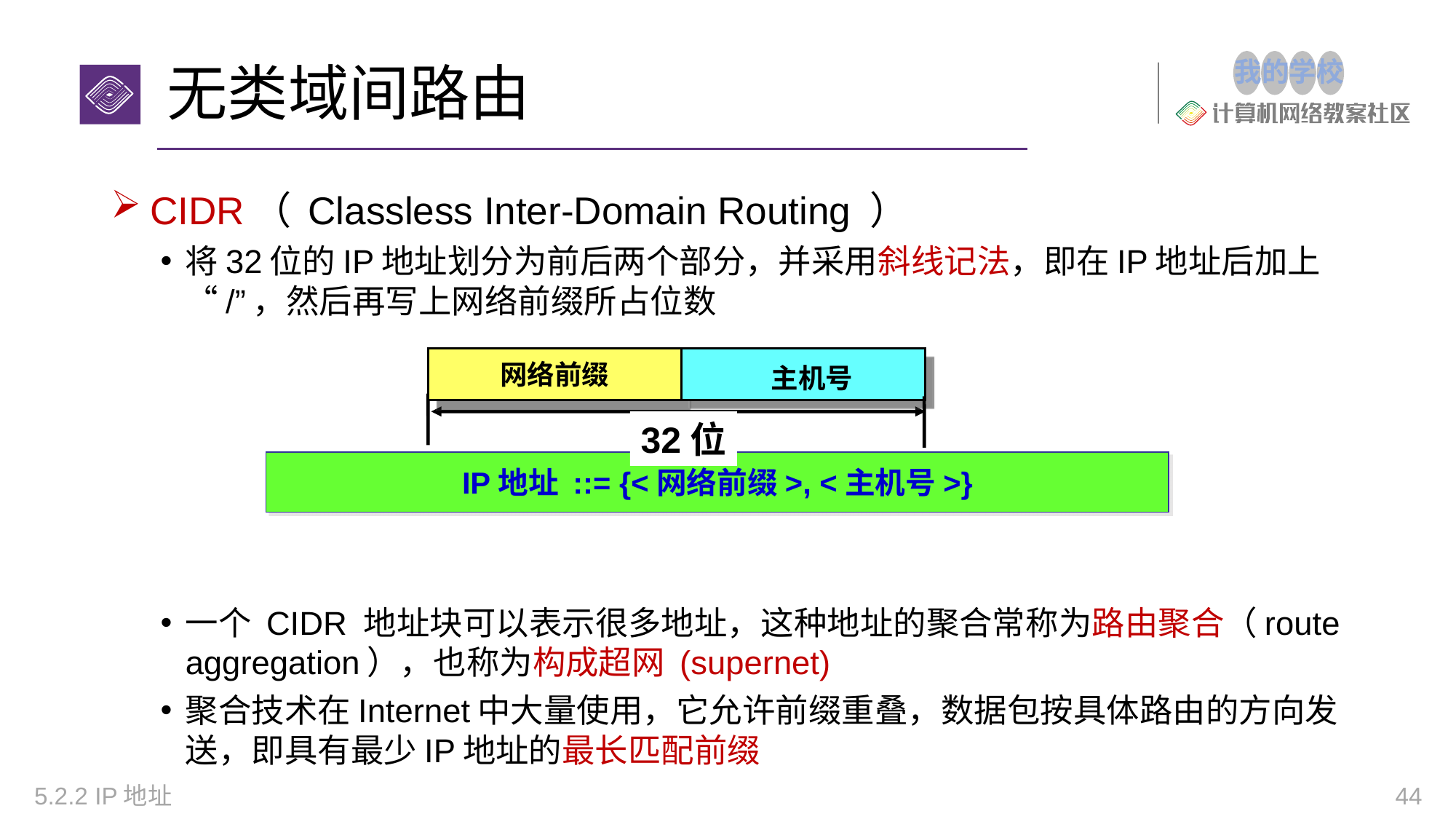

# 无类域间路由
CIDR（ Classless Inter-Domain Routing ）
将32位的IP地址划分为前后两个部分，并采用斜线记法，即在IP地址后加上“/”，然后再写上网络前缀所占位数

一个 CIDR 地址块可以表示很多地址，这种地址的聚合常称为路由聚合（route aggregation），也称为构成超网 (supernet)
聚合技术在Internet中大量使用，它允许前缀重叠，数据包按具体路由的方向发送，即具有最少IP地址的最长匹配前缀

网络前缀

主机号

32位

IP地址 ::= {<网络前缀>, <主机号>}

5.2.2 IP地址
44